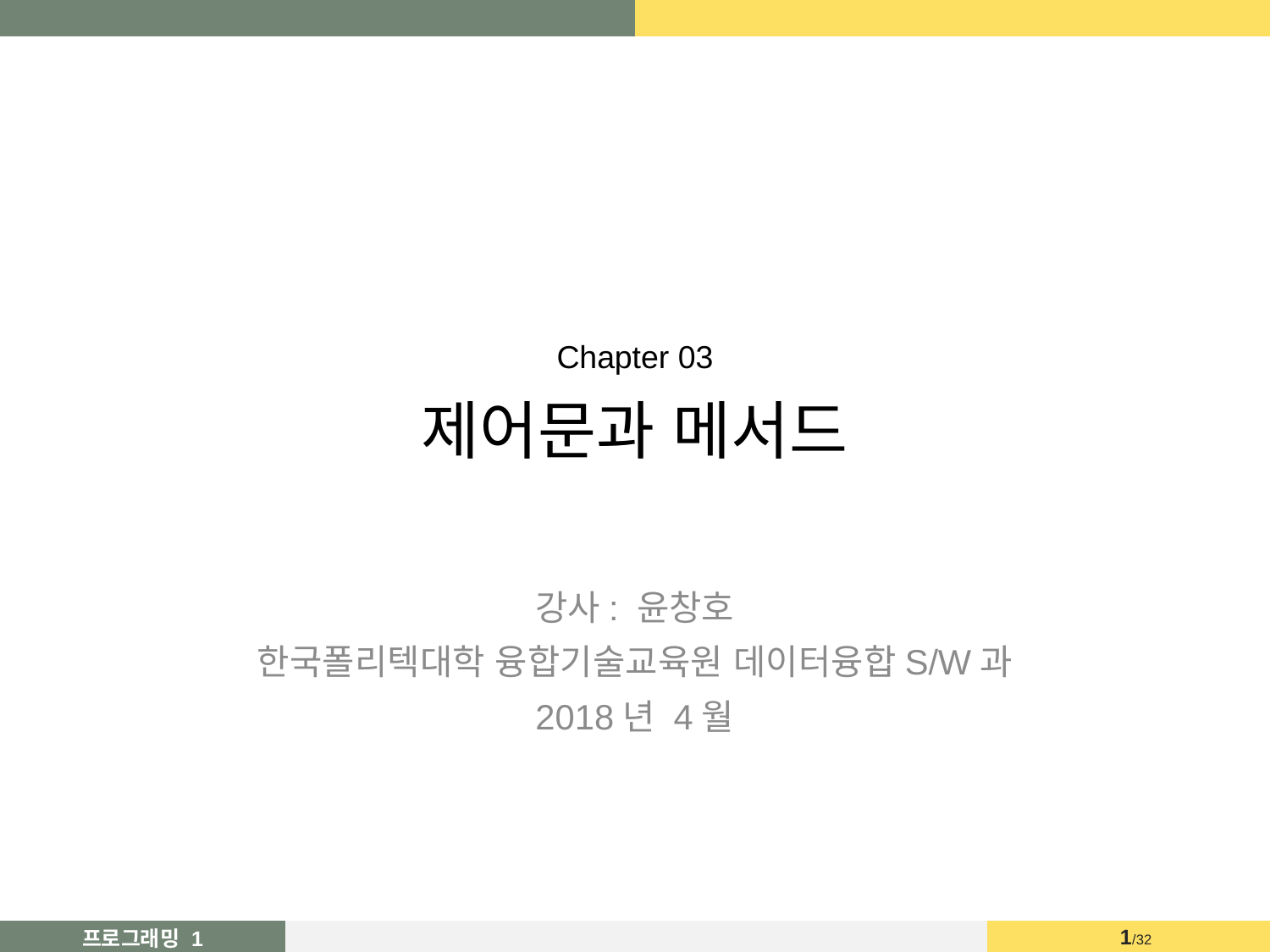

# Chapter 03 제어문과 메서드
강사: 윤창호
한국폴리텍대학 융합기술교육원 데이터융합S/W과
2018년 4월